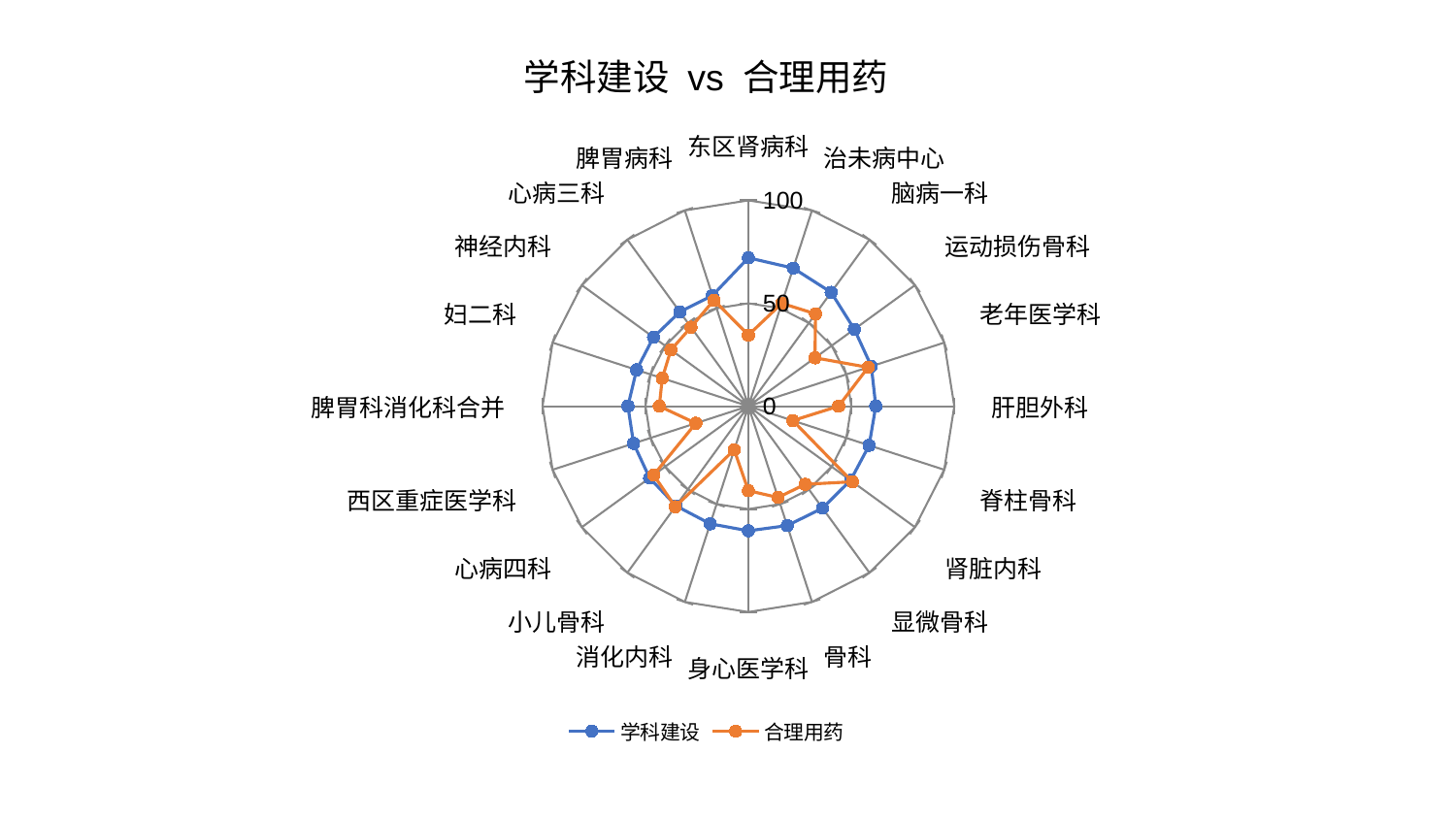

### Chart: 学科建设 vs 合理用药

| Category | 学科建设 | 合理用药 |
|---|---|---|
| 东区肾病科 | 72.08419753078095 | 34.56881536812845 |
| 治未病中心 | 70.53043094904571 | 52.57042948058992 |
| 脑病一科 | 68.38467501444802 | 55.47060019385536 |
| 运动损伤骨科 | 63.615707502516514 | 39.98216430523453 |
| 老年医学科 | 62.791166259655455 | 61.13024265638161 |
| 肝胆外科 | 61.87321184472327 | 43.81796434225728 |
| 脊柱骨科 | 61.66221422431247 | 22.69459771790606 |
| 肾脏内科 | 61.33360476703527 | 62.48945069631917 |
| 显微骨科 | 61.26948533176264 | 46.924005621274134 |
| 骨科 | 61.022710493016895 | 46.64111146719545 |
| 身心医学科 | 60.56725477294306 | 41.08914734278467 |
| 消化内科 | 60.08914713191573 | 22.327399996930517 |
| 小儿骨科 | 59.85276749207951 | 60.42093354520331 |
| 心病四科 | 59.33274397985492 | 56.885081697133444 |
| 西区重症医学科 | 58.63593955212935 | 26.85654760743637 |
| 脾胃科消化科合并 | 58.52312043718726 | 43.27550689672328 |
| 妇二科 | 57.131377933463426 | 44.019682523775614 |
| 神经内科 | 56.988377398838196 | 46.550051815364455 |
| 心病三科 | 56.651853583063605 | 47.43980554658921 |
| 脾胃病科 | 56.53057405099541 | 54.190365686573855 |
17